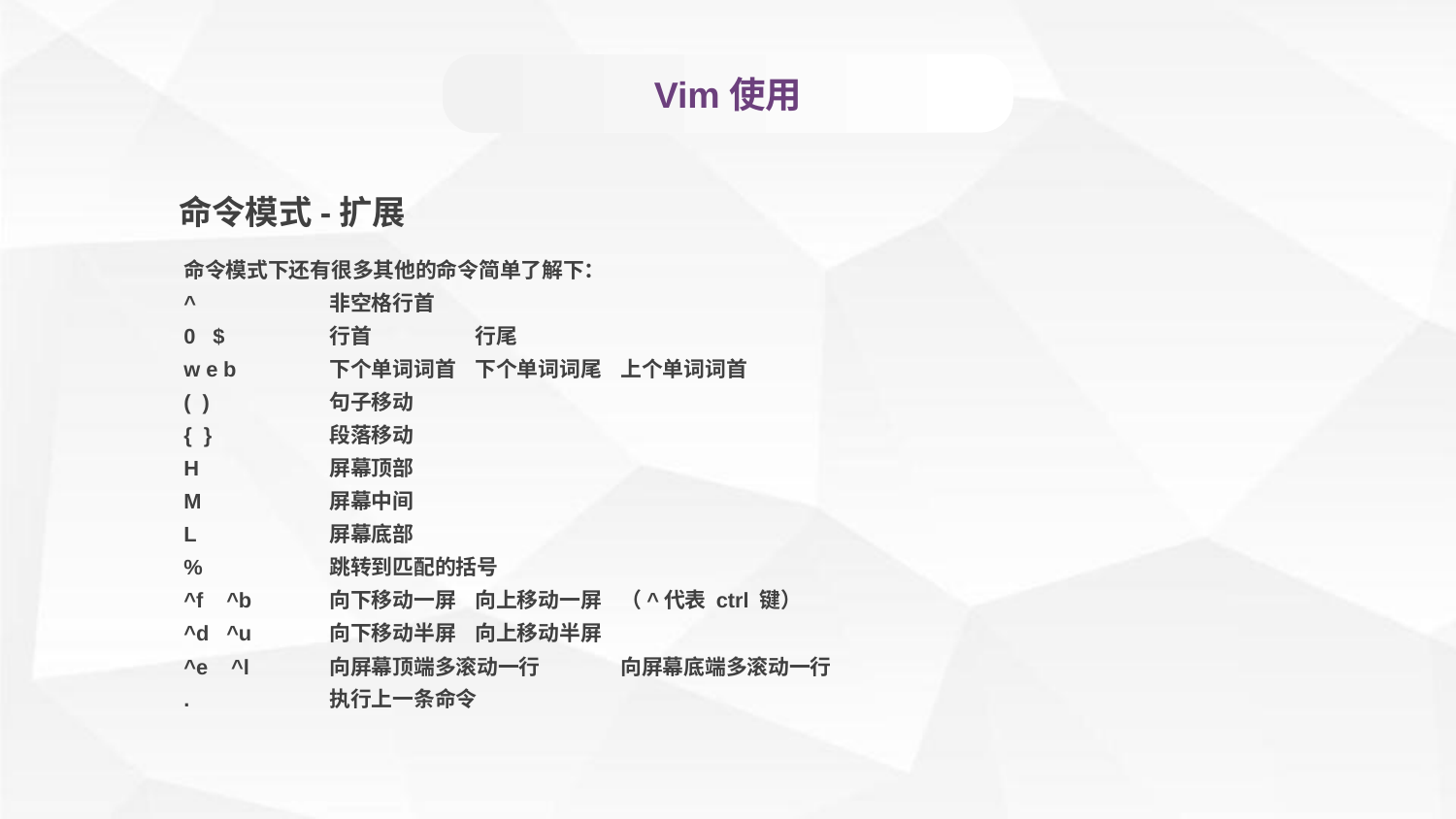

Vim使用
命令模式-扩展
命令模式下还有很多其他的命令简单了解下：
^	非空格行首
0   $	行首	行尾
w e b	下个单词词首	下个单词词尾	上个单词词首
(  )	句子移动
{  }	段落移动
H	屏幕顶部
M	屏幕中间
L	屏幕底部
%	跳转到匹配的括号
^f    ^b	向下移动一屏	向上移动一屏	（^代表 ctrl 键）
^d   ^u	向下移动半屏	向上移动半屏
^e    ^l	向屏幕顶端多滚动一行	向屏幕底端多滚动一行
.	执行上一条命令